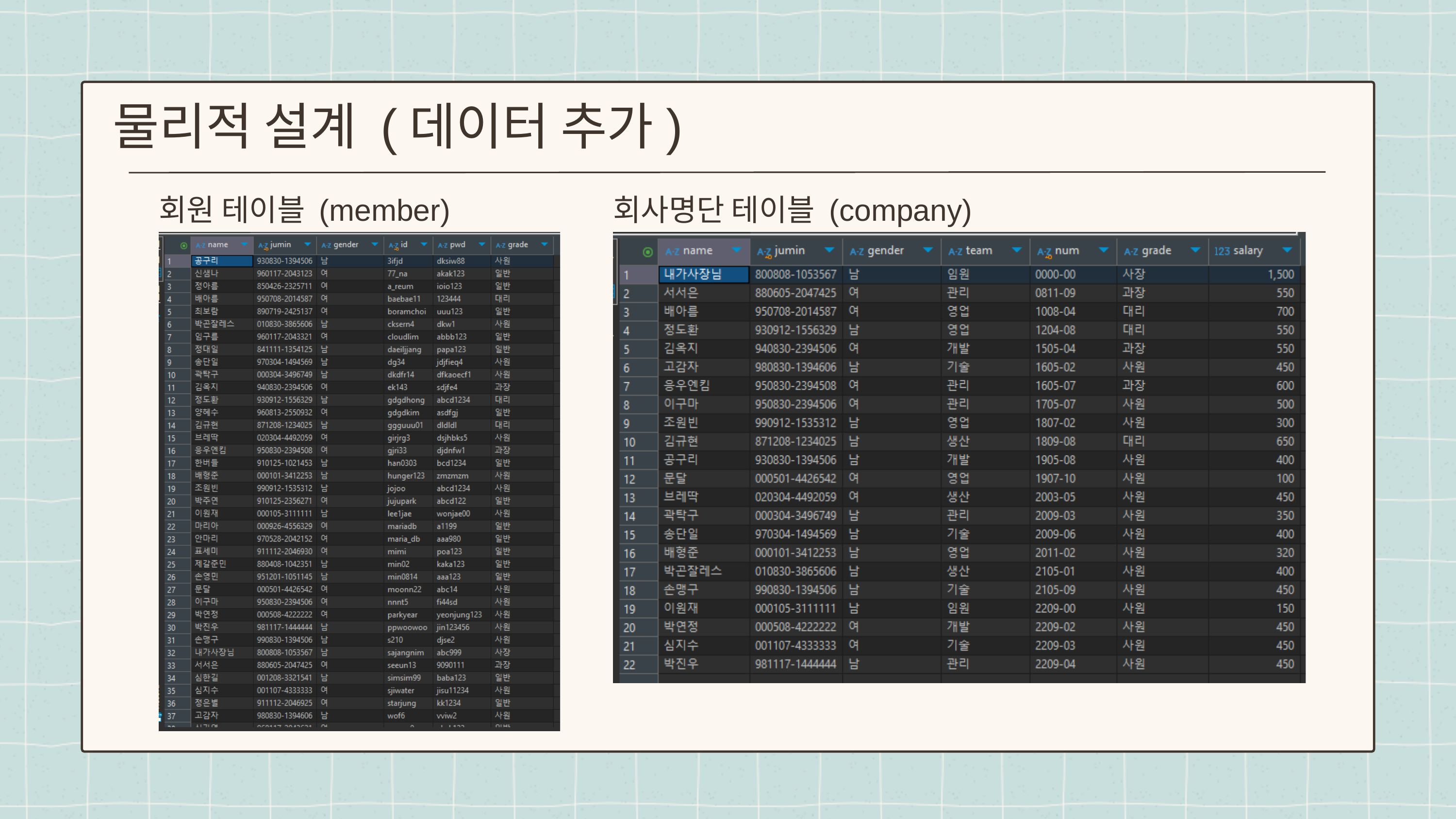

물리적 설계 (데이터 추가)

회원 테이블 (member)
회사명단 테이블 (company)